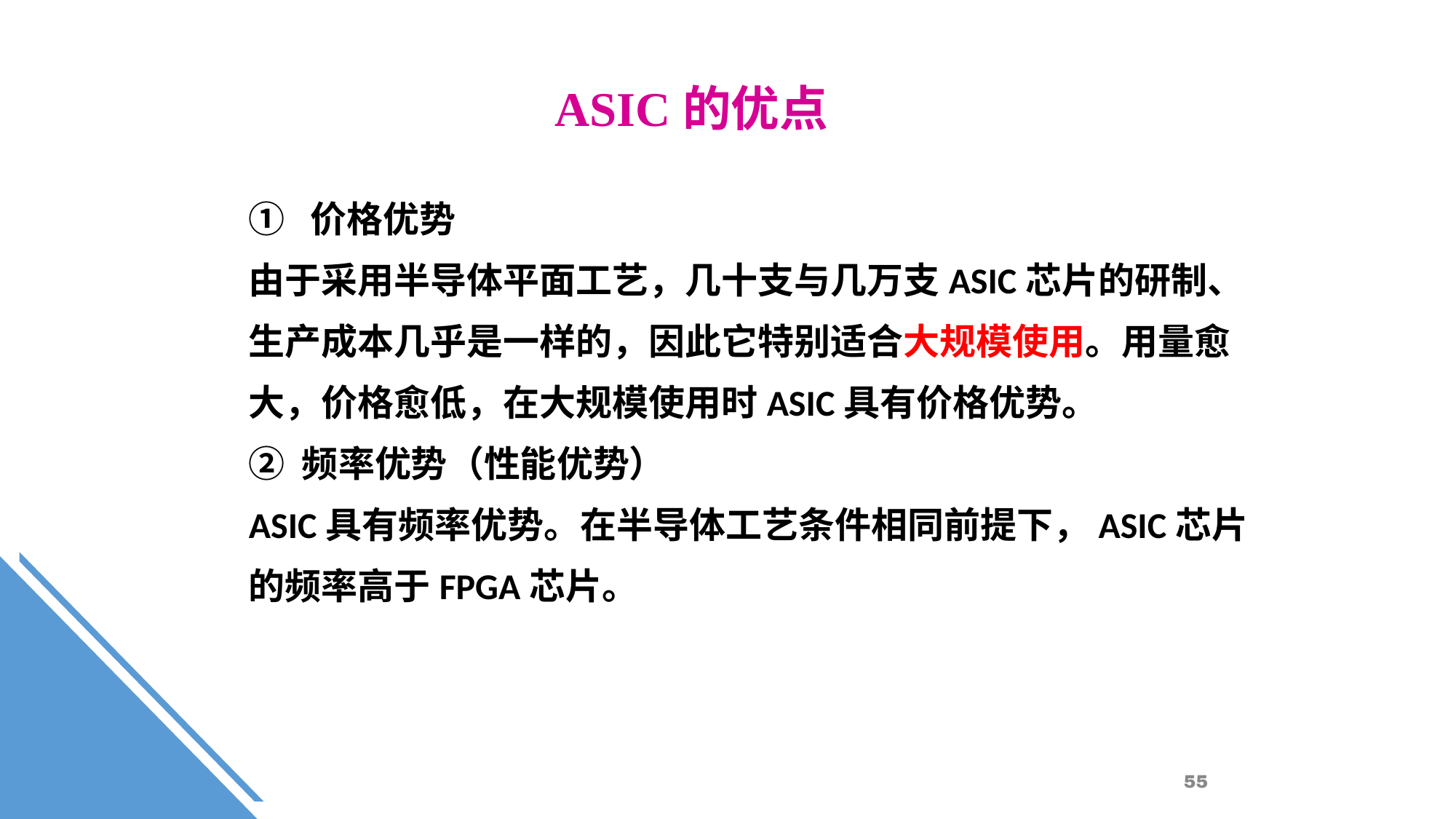

ASIC的优点
①  价格优势
由于采用半导体平面工艺，几十支与几万支ASIC芯片的研制、生产成本几乎是一样的，因此它特别适合大规模使用。用量愈大，价格愈低，在大规模使用时ASIC具有价格优势。
② 频率优势（性能优势）
ASIC具有频率优势。在半导体工艺条件相同前提下，ASIC芯片的频率高于FPGA芯片。
55